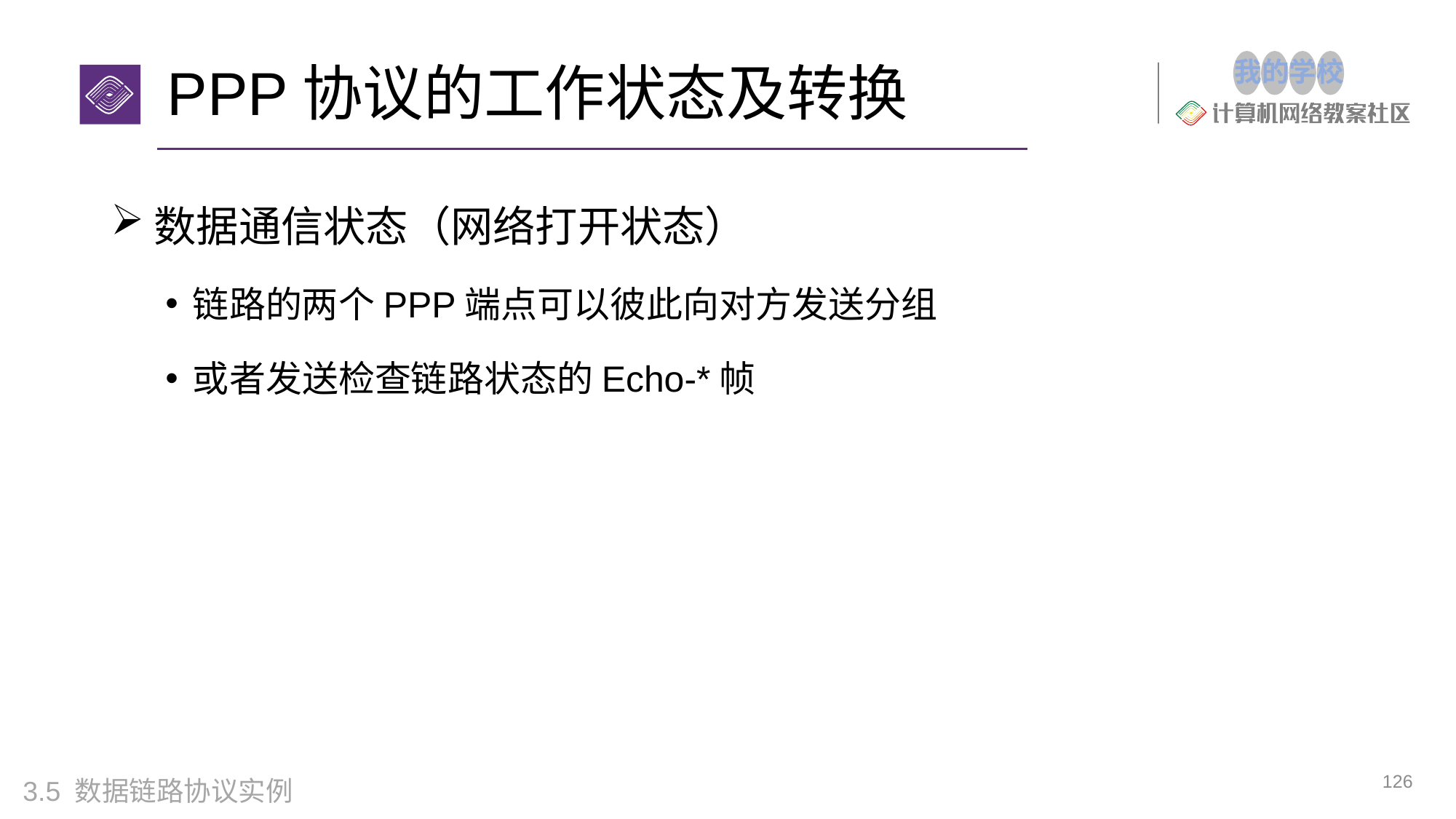

# PPP协议的工作状态及转换
数据通信状态（网络打开状态）
链路的两个PPP端点可以彼此向对方发送分组
或者发送检查链路状态的Echo-*帧

126
3.5 数据链路协议实例